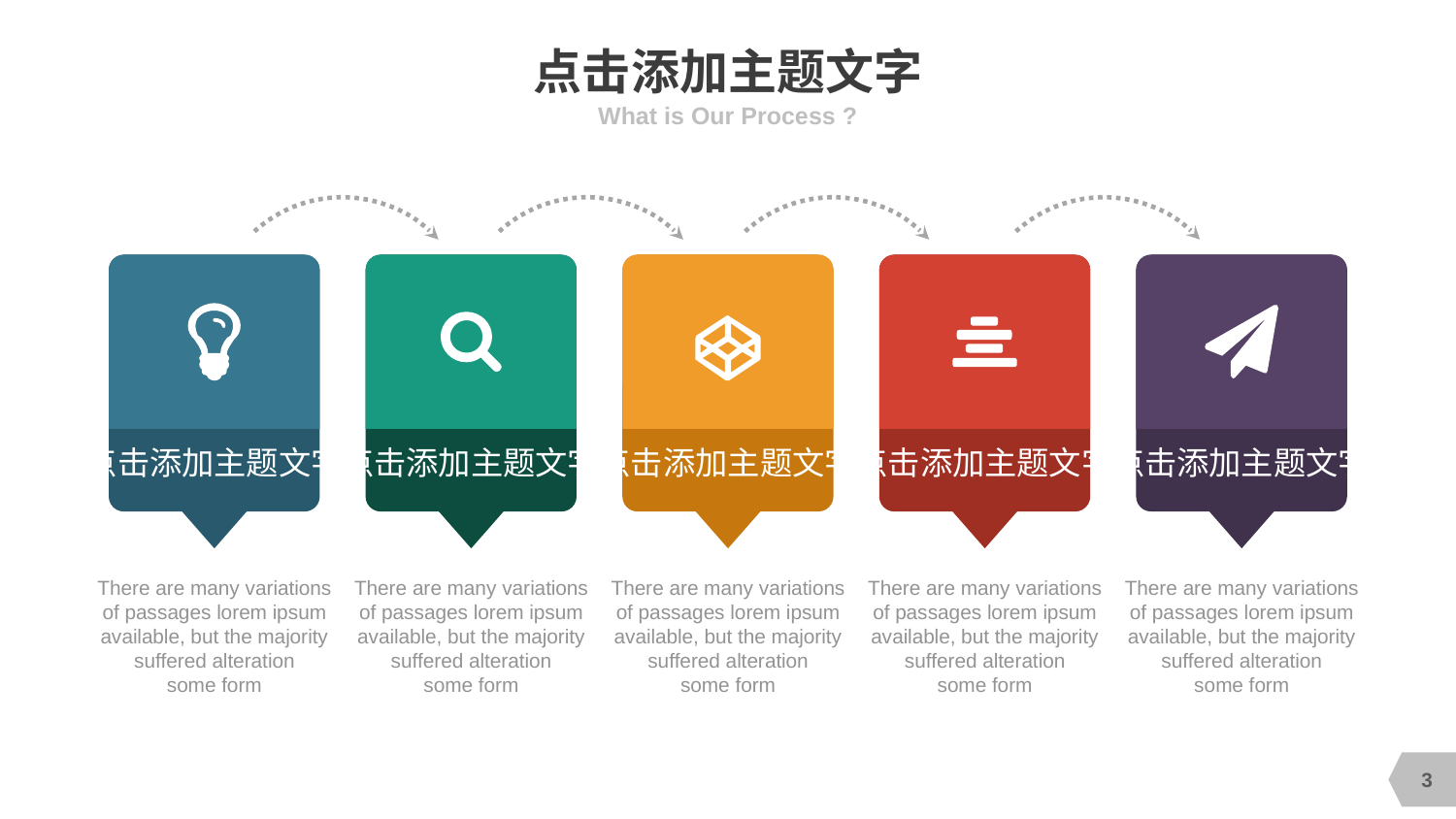

# 点击添加主题文字
What is Our Process ?

点击添加主题文字

点击添加主题文字

点击添加主题文字

点击添加主题文字

点击添加主题文字

There are many variations
of passages lorem ipsum available, but the majority suffered alteration
some form
There are many variations
of passages lorem ipsum available, but the majority suffered alteration
some form
There are many variations
of passages lorem ipsum available, but the majority suffered alteration
some form
There are many variations
of passages lorem ipsum available, but the majority suffered alteration
some form
There are many variations
of passages lorem ipsum available, but the majority suffered alteration
some form
3